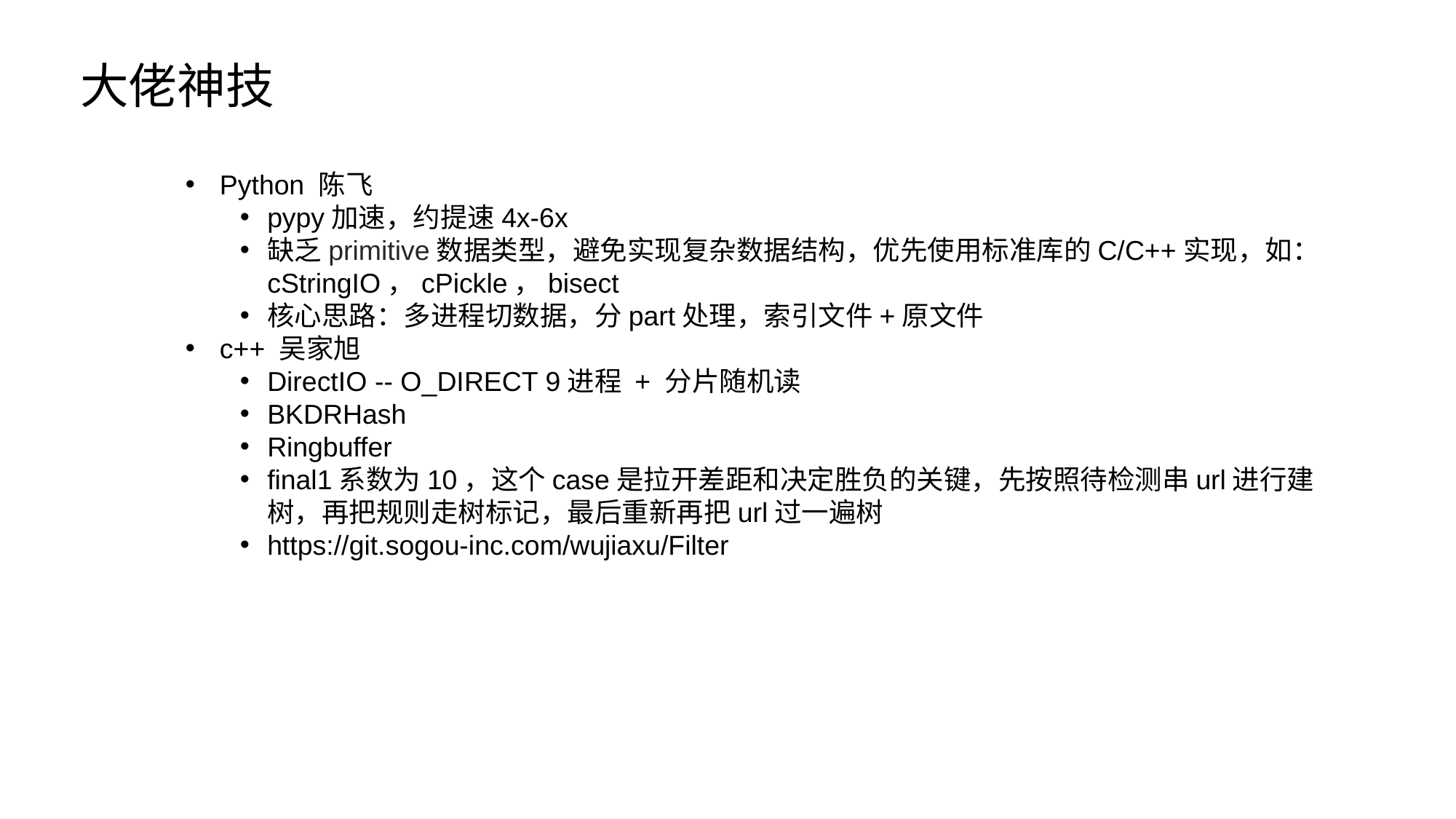

大佬神技

Python 陈飞
pypy加速，约提速4x-6x
缺乏primitive数据类型，避免实现复杂数据结构，优先使用标准库的C/C++实现，如：cStringIO，cPickle，bisect
核心思路：多进程切数据，分part处理，索引文件+原文件
c++ 吴家旭
DirectIO -- O_DIRECT 9进程 + 分片随机读
BKDRHash
Ringbuffer
final1系数为10，这个case是拉开差距和决定胜负的关键，先按照待检测串url进行建树，再把规则走树标记，最后重新再把url过一遍树
https://git.sogou-inc.com/wujiaxu/Filter